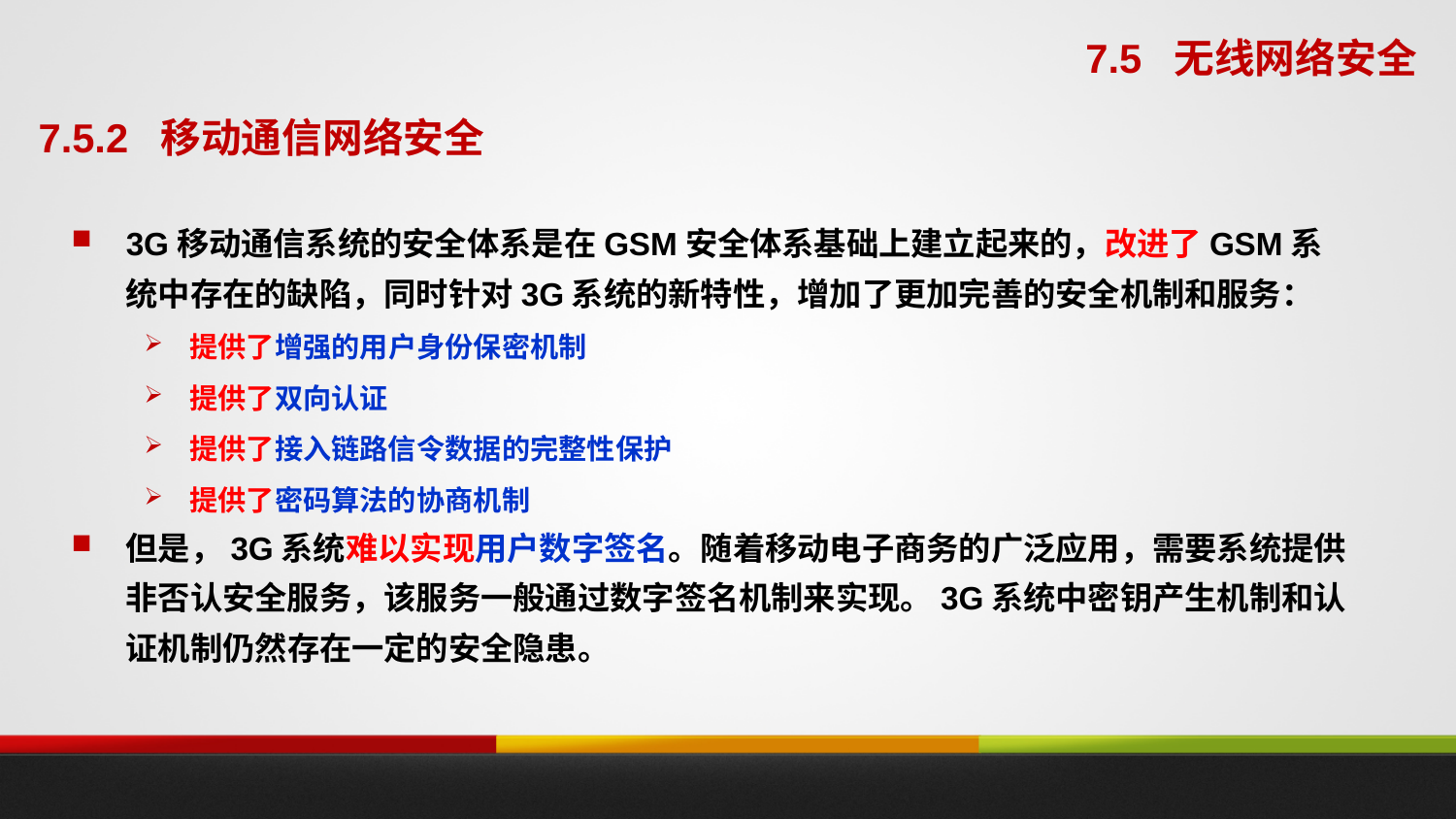

7.5  无线网络安全
7.5.2  移动通信网络安全
3G移动通信系统的安全体系是在GSM安全体系基础上建立起来的，改进了GSM系统中存在的缺陷，同时针对3G系统的新特性，增加了更加完善的安全机制和服务：
提供了增强的用户身份保密机制
提供了双向认证
提供了接入链路信令数据的完整性保护
提供了密码算法的协商机制
但是，3G系统难以实现用户数字签名。随着移动电子商务的广泛应用，需要系统提供非否认安全服务，该服务一般通过数字签名机制来实现。3G系统中密钥产生机制和认证机制仍然存在一定的安全隐患。